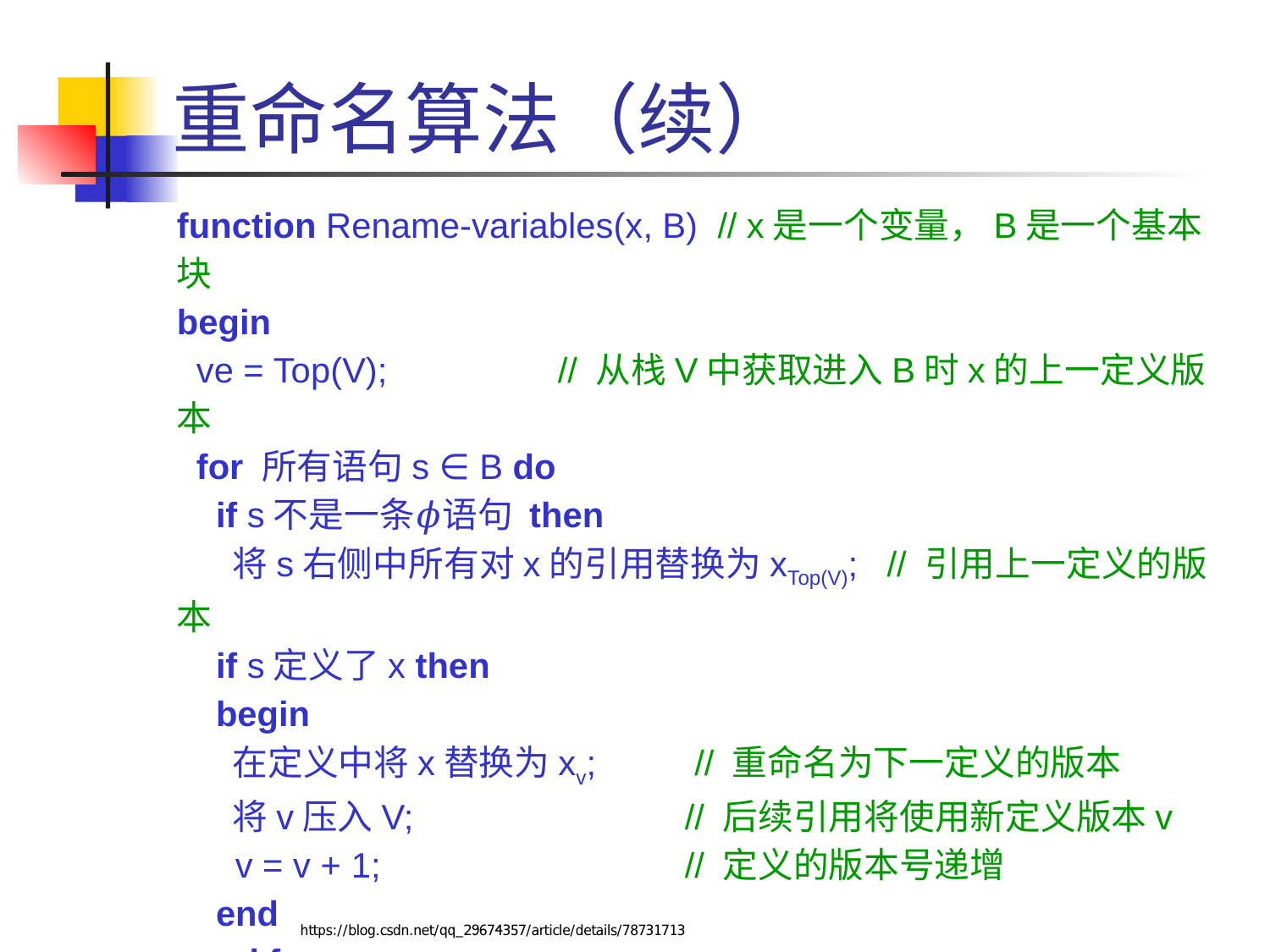

# 重命名算法（续）
function Rename-variables(x, B)  // x是一个变量，B是一个基本块
begin
  ve = Top(V);  		// 从栈V中获取进入B时x的上一定义版本
  for 所有语句s ∈ B do
    if s不是一条𝜙语句 then
      将s右侧中所有对x的引用替换为xTop(V);   // 引用上一定义的版本
    if s定义了x then
    begin
      在定义中将x替换为xv; 	 // 重命名为下一定义的版本
      将v压入V;			// 后续引用将使用新定义版本v
      v = v + 1;			// 定义的版本号递增
    end
  end for
https://blog.csdn.net/qq_29674357/article/details/78731713